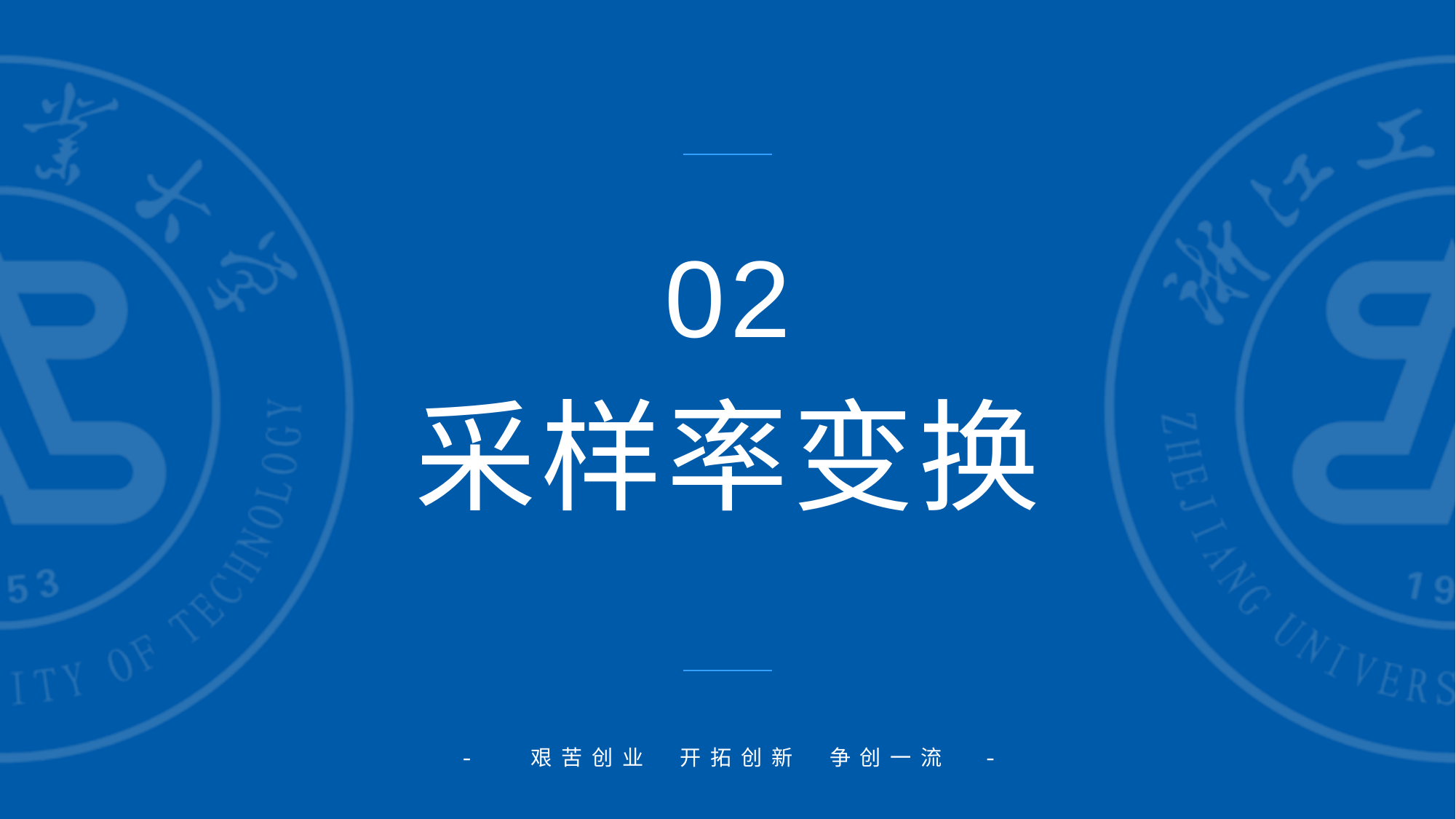

02
采样率变换
-  艰苦创业  开拓创新  争创一流  -